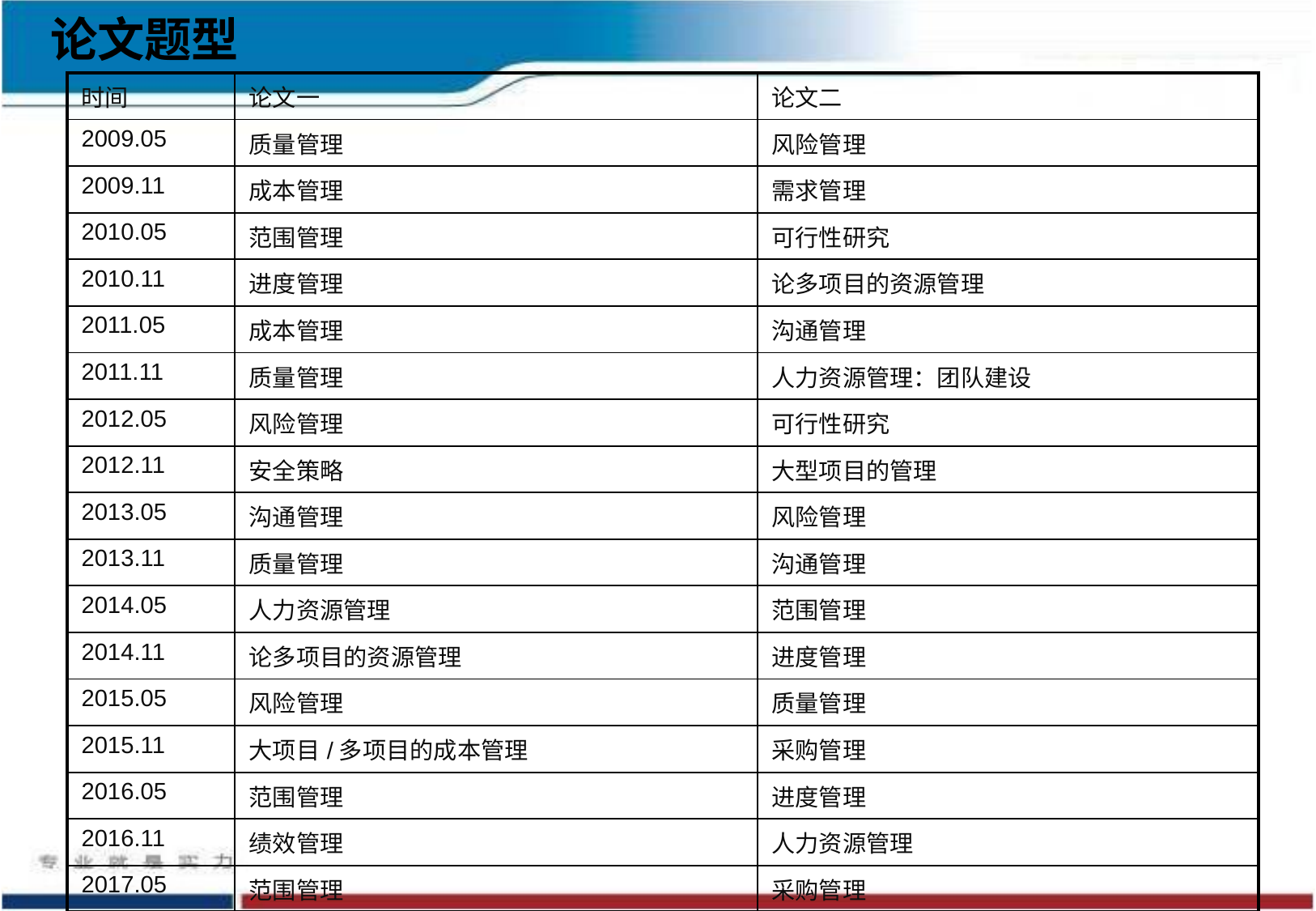

论文题型
| 时间 | 论文一 | 论文二 |
| --- | --- | --- |
| 2009.05 | 质量管理 | 风险管理 |
| 2009.11 | 成本管理 | 需求管理 |
| 2010.05 | 范围管理 | 可行性研究 |
| 2010.11 | 进度管理 | 论多项目的资源管理 |
| 2011.05 | 成本管理 | 沟通管理 |
| 2011.11 | 质量管理 | 人力资源管理：团队建设 |
| 2012.05 | 风险管理 | 可行性研究 |
| 2012.11 | 安全策略 | 大型项目的管理 |
| 2013.05 | 沟通管理 | 风险管理 |
| 2013.11 | 质量管理 | 沟通管理 |
| 2014.05 | 人力资源管理 | 范围管理 |
| 2014.11 | 论多项目的资源管理 | 进度管理 |
| 2015.05 | 风险管理 | 质量管理 |
| 2015.11 | 大项目/多项目的成本管理 | 采购管理 |
| 2016.05 | 范围管理 | 进度管理 |
| 2016.11 | 绩效管理 | 人力资源管理 |
| 2017.05 | 范围管理 | 采购管理 |